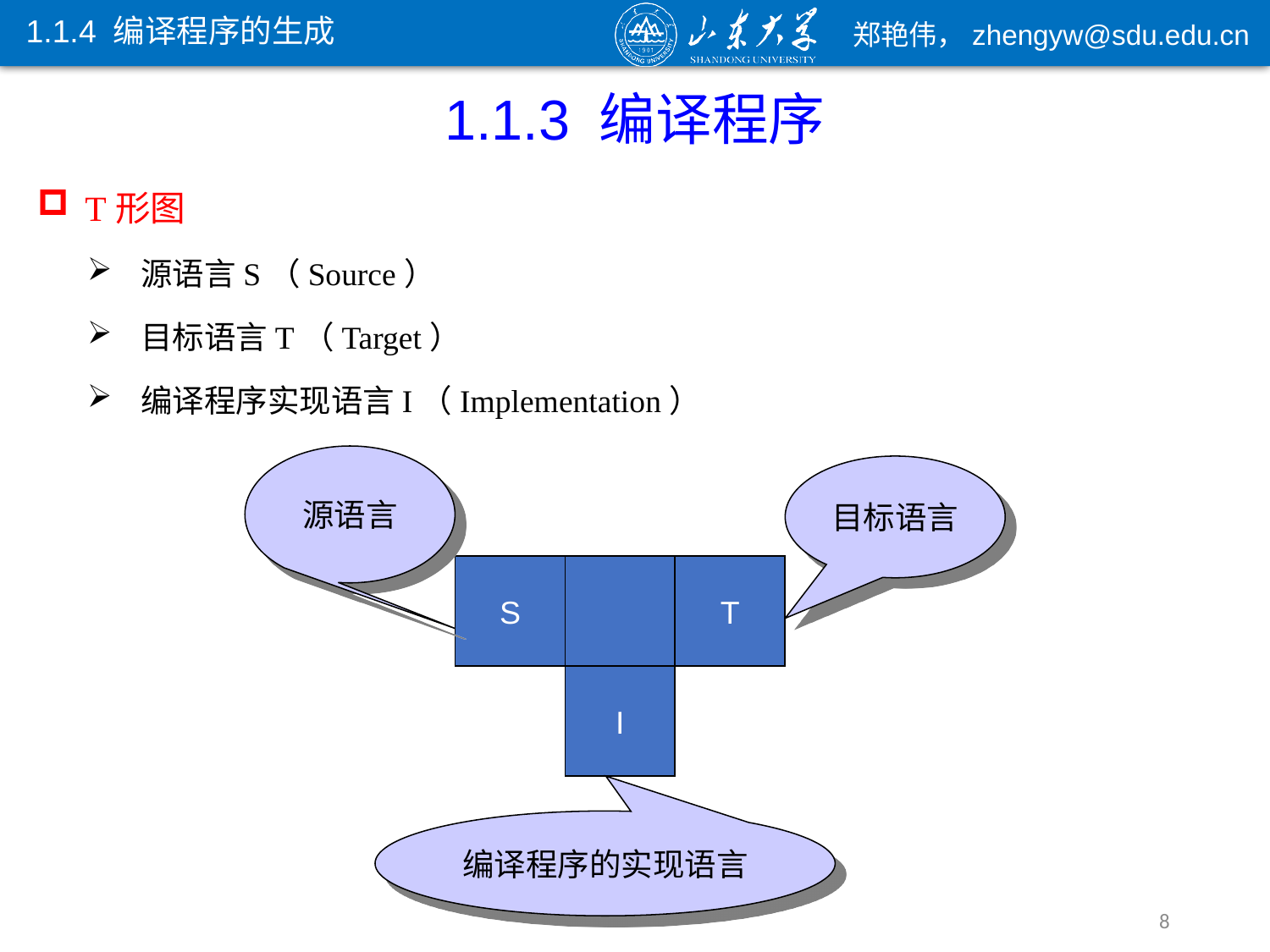

1.1.4 编译程序的生成
1.1.3 编译程序
T形图
源语言S（Source）
目标语言T（Target）
编译程序实现语言I（Implementation）
源语言
目标语言
S

T
I
编译程序的实现语言
8